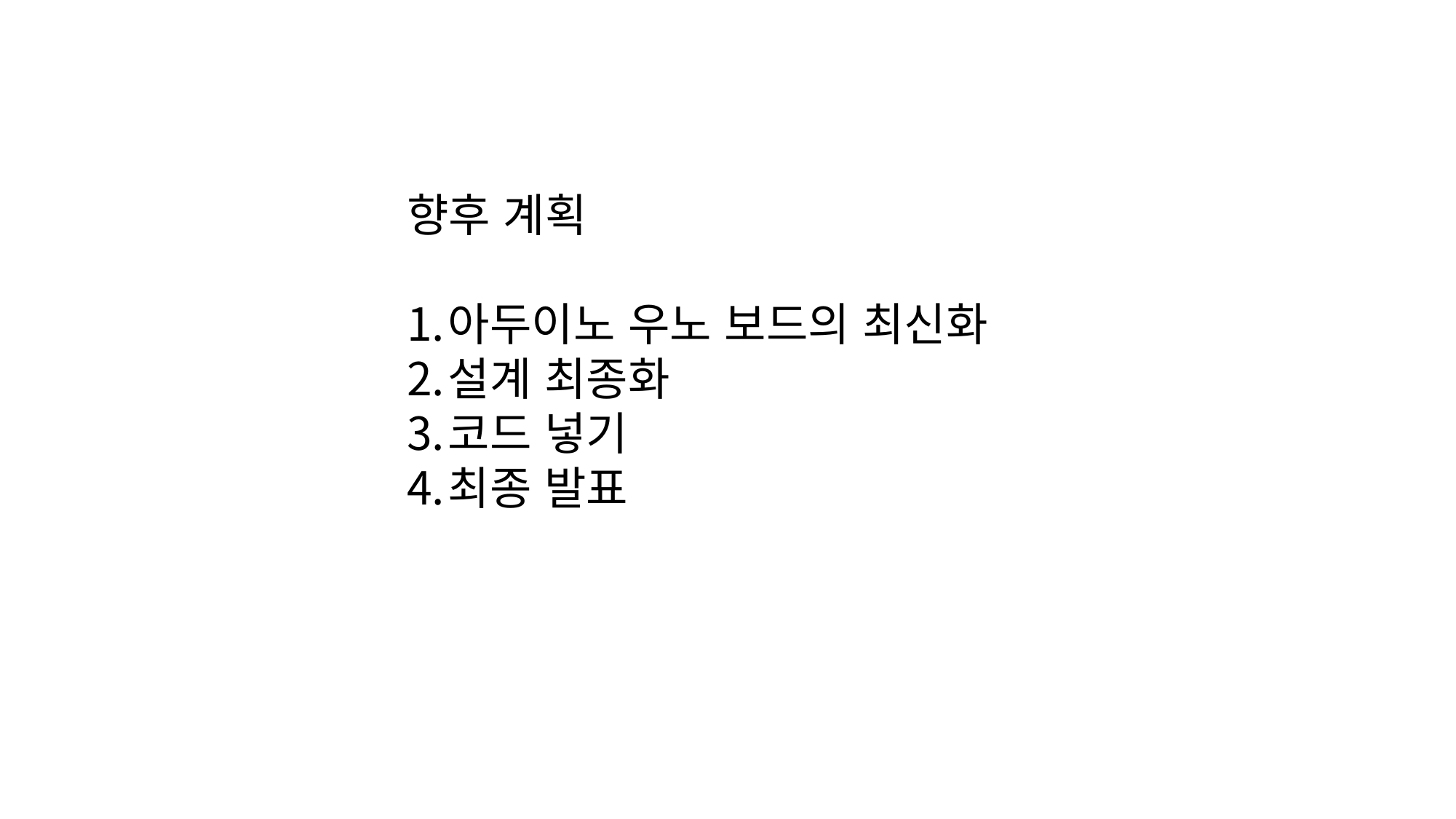

향후 계획

아두이노 우노 보드의 최신화
설계 최종화
코드 넣기
최종 발표